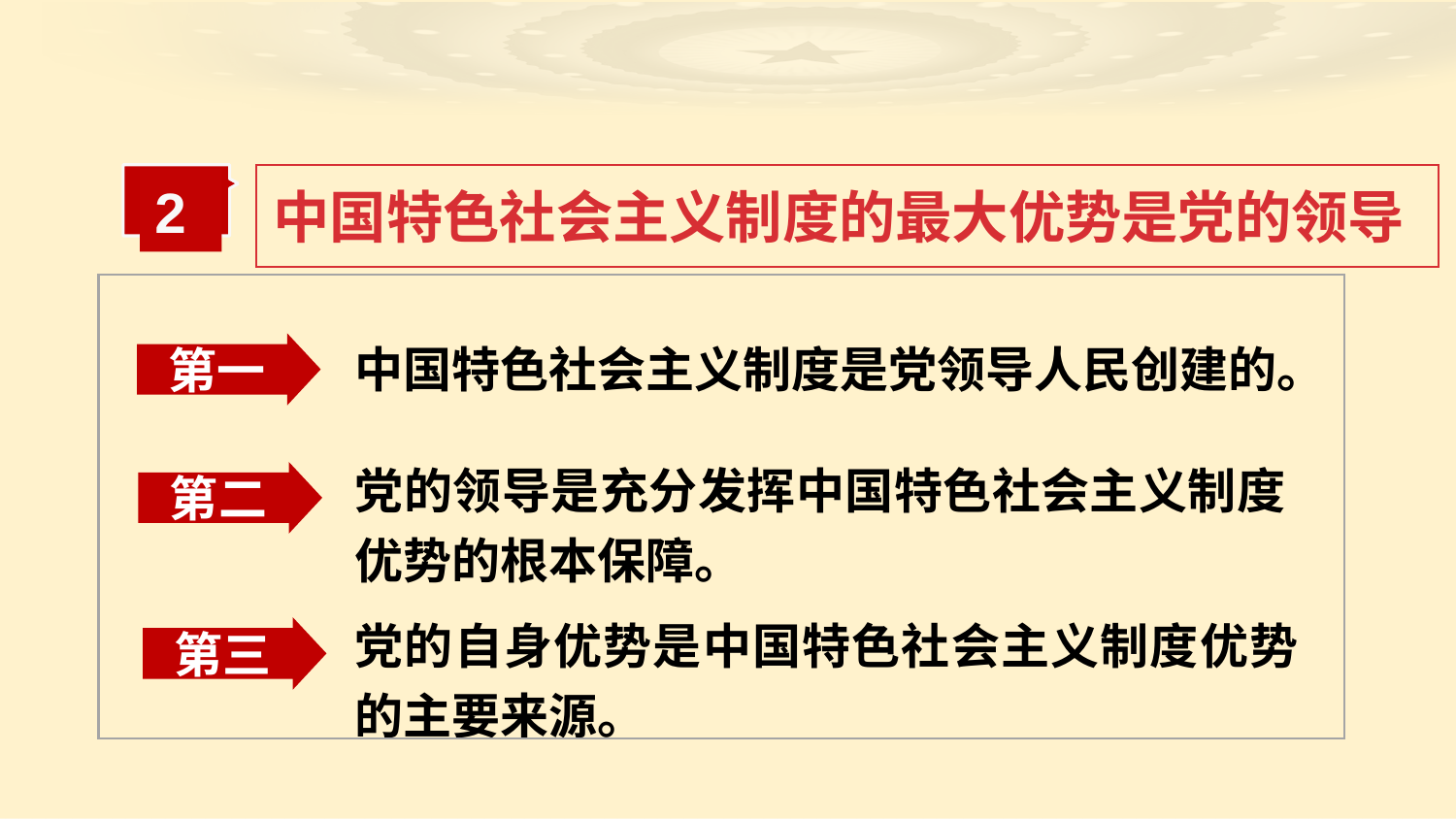

中国特色社会主义制度的最大优势是党的领导

2

中国特色社会主义制度是党领导人民创建的。
第一
党的领导是充分发挥中国特色社会主义制度优势的根本保障。
第二
党的自身优势是中国特色社会主义制度优势的主要来源。
第三